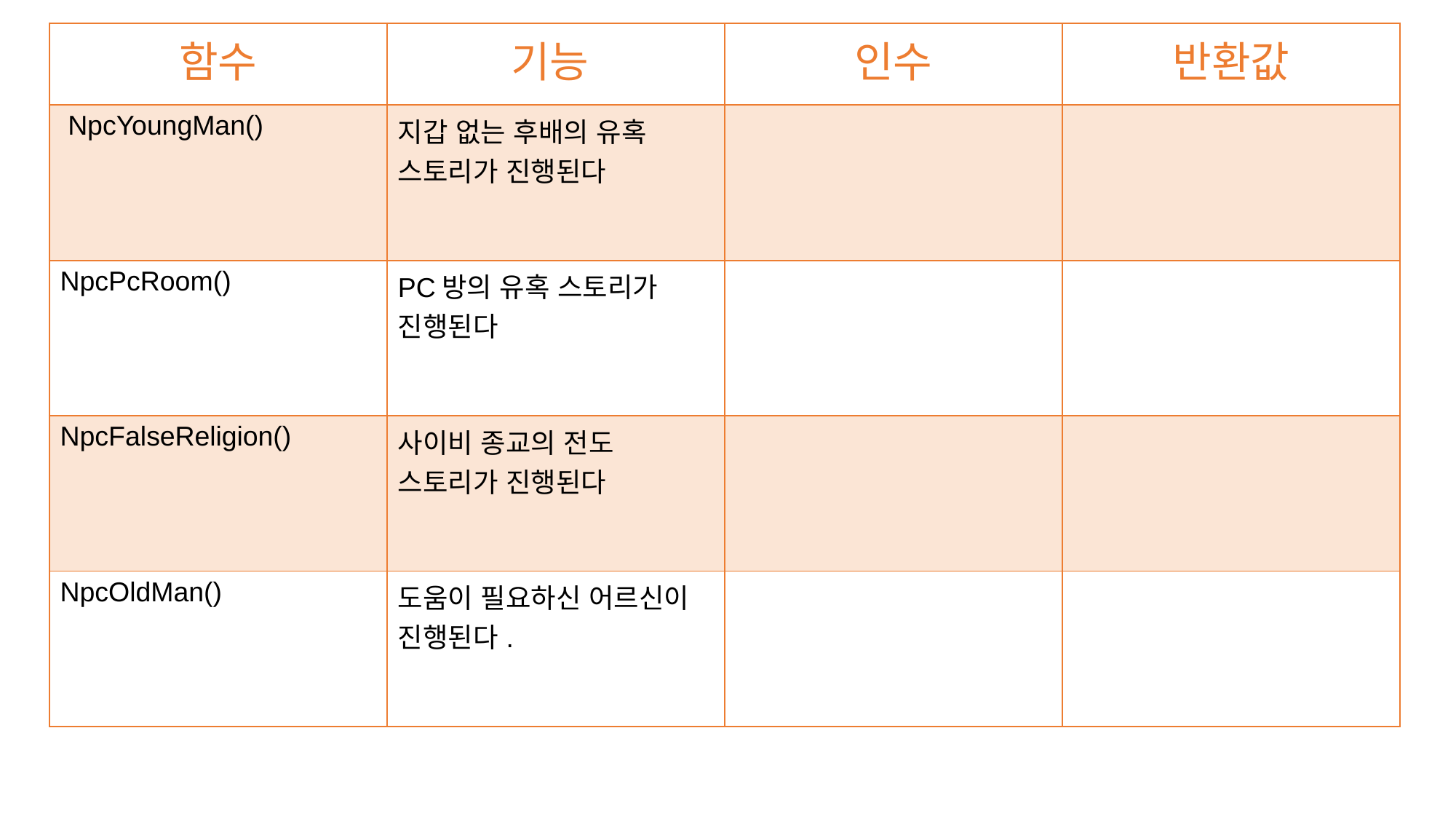

| 함수 | 기능 | 인수 | 반환값 |
| --- | --- | --- | --- |
| NpcYoungMan() | 지갑 없는 후배의 유혹 스토리가 진행된다 |  |  |
| NpcPcRoom() | PC방의 유혹 스토리가 진행된다 |  |  |
| NpcFalseReligion() | 사이비 종교의 전도 스토리가 진행된다 |  |  |
| NpcOldMan() | 도움이 필요하신 어르신이 진행된다. |  |  |